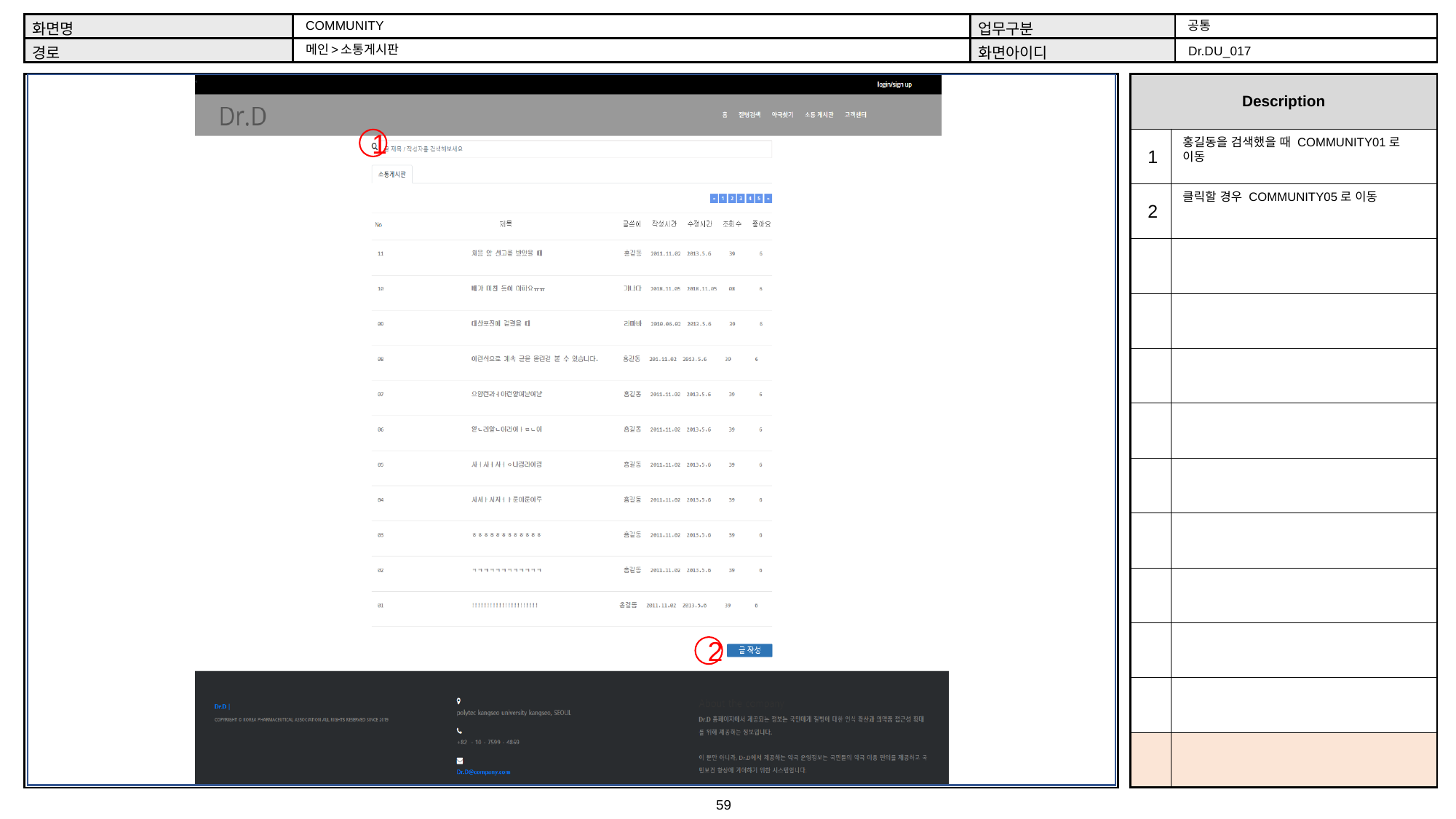

공통
COMMUNITY
메인>소통게시판
Dr.DU_017

1
홍길동을 검색했을 때 COMMUNITY01로
이동
1
클릭할 경우 COMMUNITY05로 이동
2
2